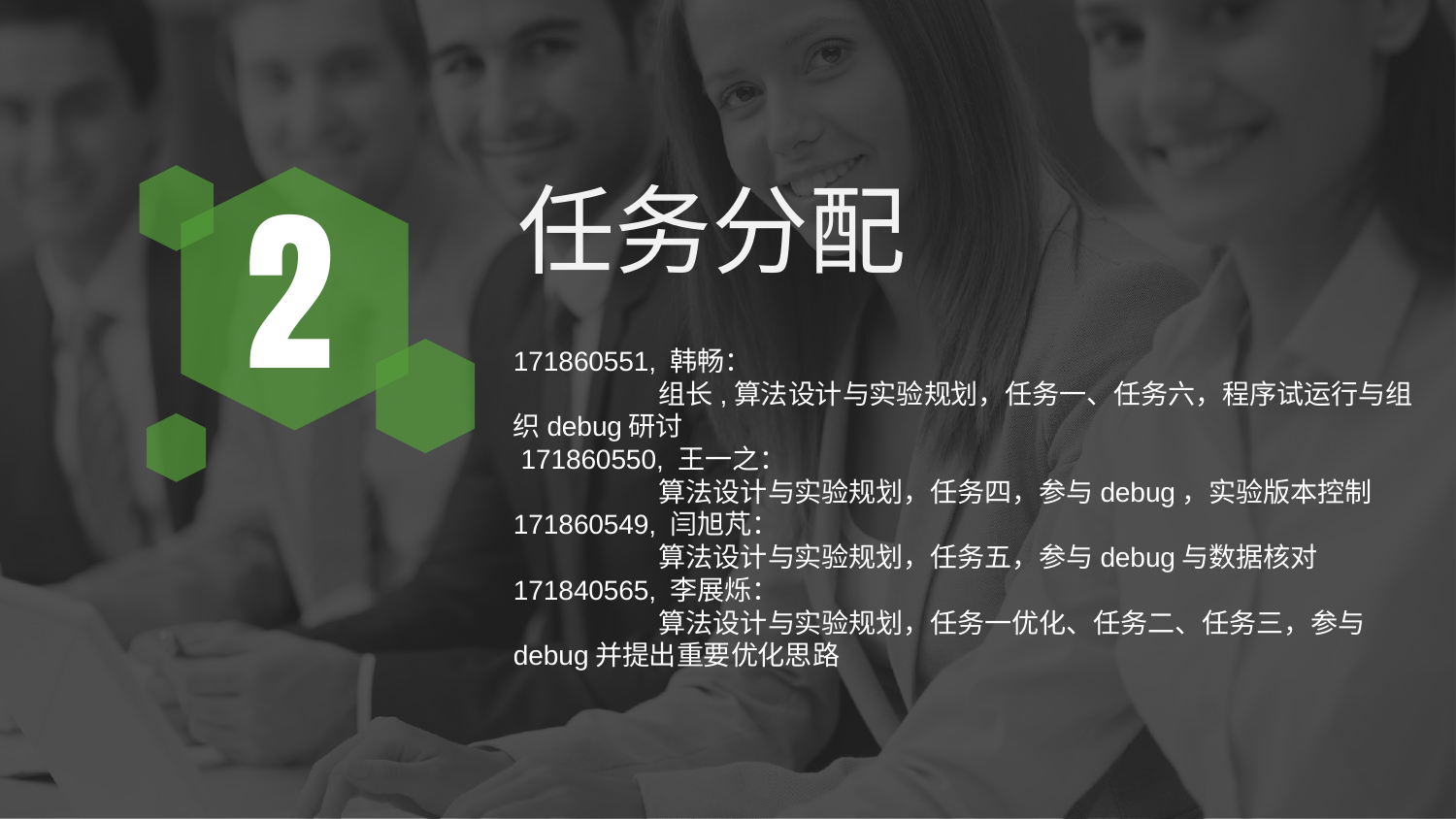

任务分配
2

171860551, 韩畅：
	组长,算法设计与实验规划，任务一、任务六，程序试运行与组织debug研讨
 171860550, 王一之：
	算法设计与实验规划，任务四，参与debug，实验版本控制
171860549, 闫旭芃：
	算法设计与实验规划，任务五，参与debug与数据核对
171840565, 李展烁：
	算法设计与实验规划，任务一优化、任务二、任务三，参与debug并提出重要优化思路